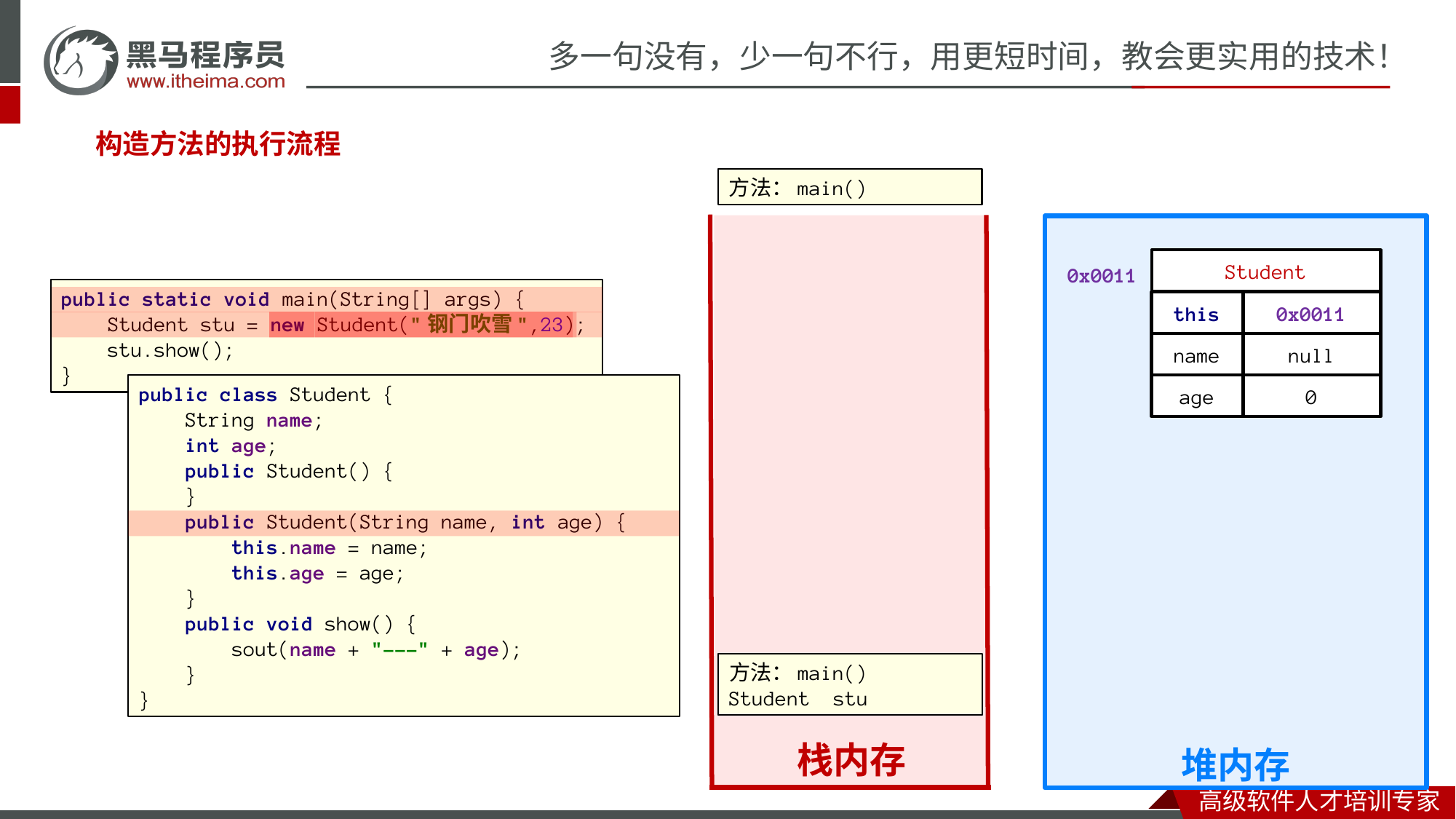

#
构造方法的执行流程

方法：main()

栈内存

堆内存
0x0011
Student
public static void main(String[] args) {
    Student stu = new Student("钢门吹雪",23);
    stu.show();
}

this
0x0011

name
null
public class Student {
    String name;
    int age;
    public Student() {
    }
    public Student(String name, int age) {
        this.name = name;
        this.age = age;
    }
    public void show() {
        sout(name + "---" + age);
    }
}
age
0

方法：main()
Student  stu
方法：main()